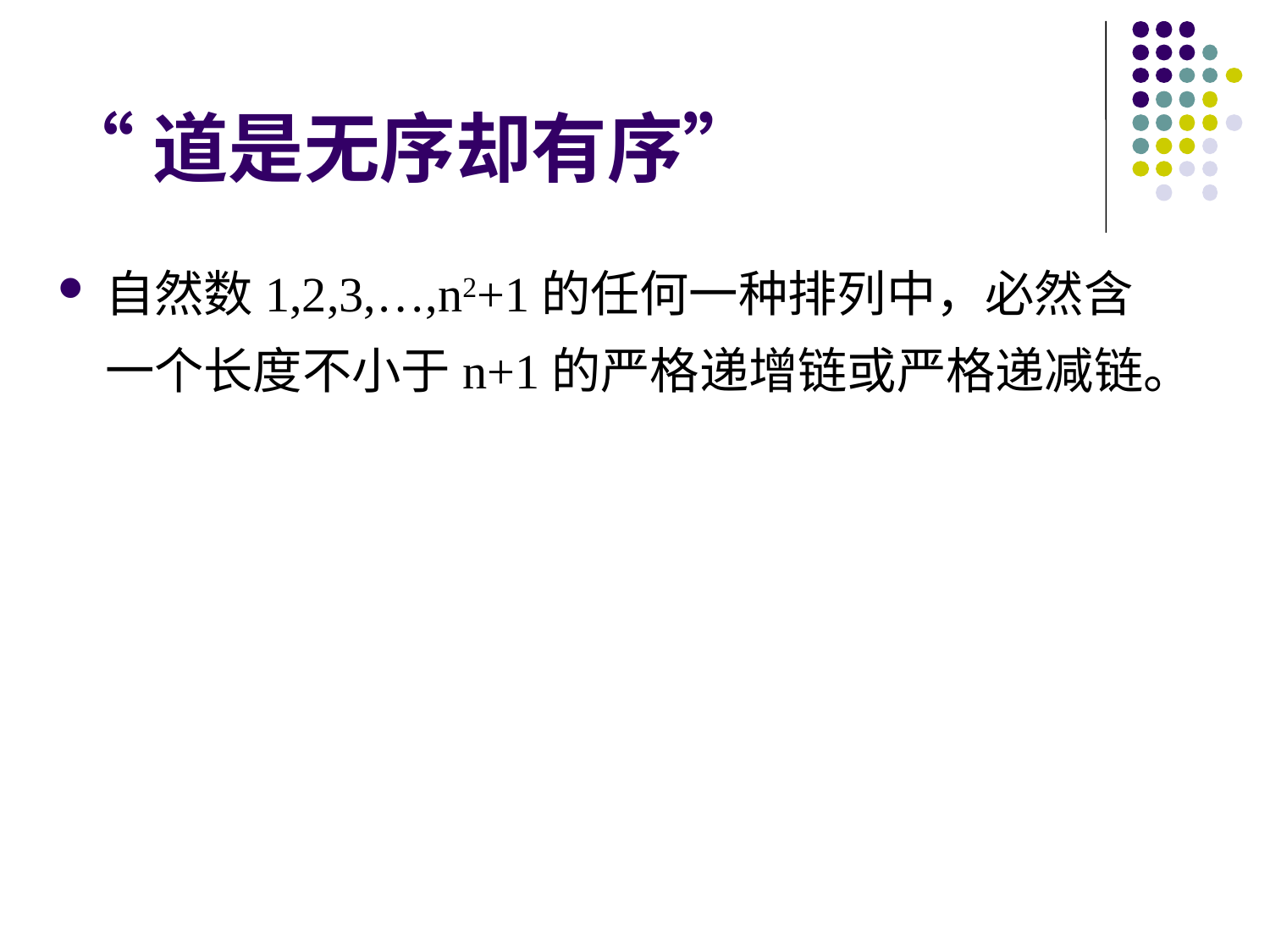

# “道是无序却有序”
自然数1,2,3,…,n2+1的任何一种排列中，必然含一个长度不小于n+1的严格递增链或严格递减链。